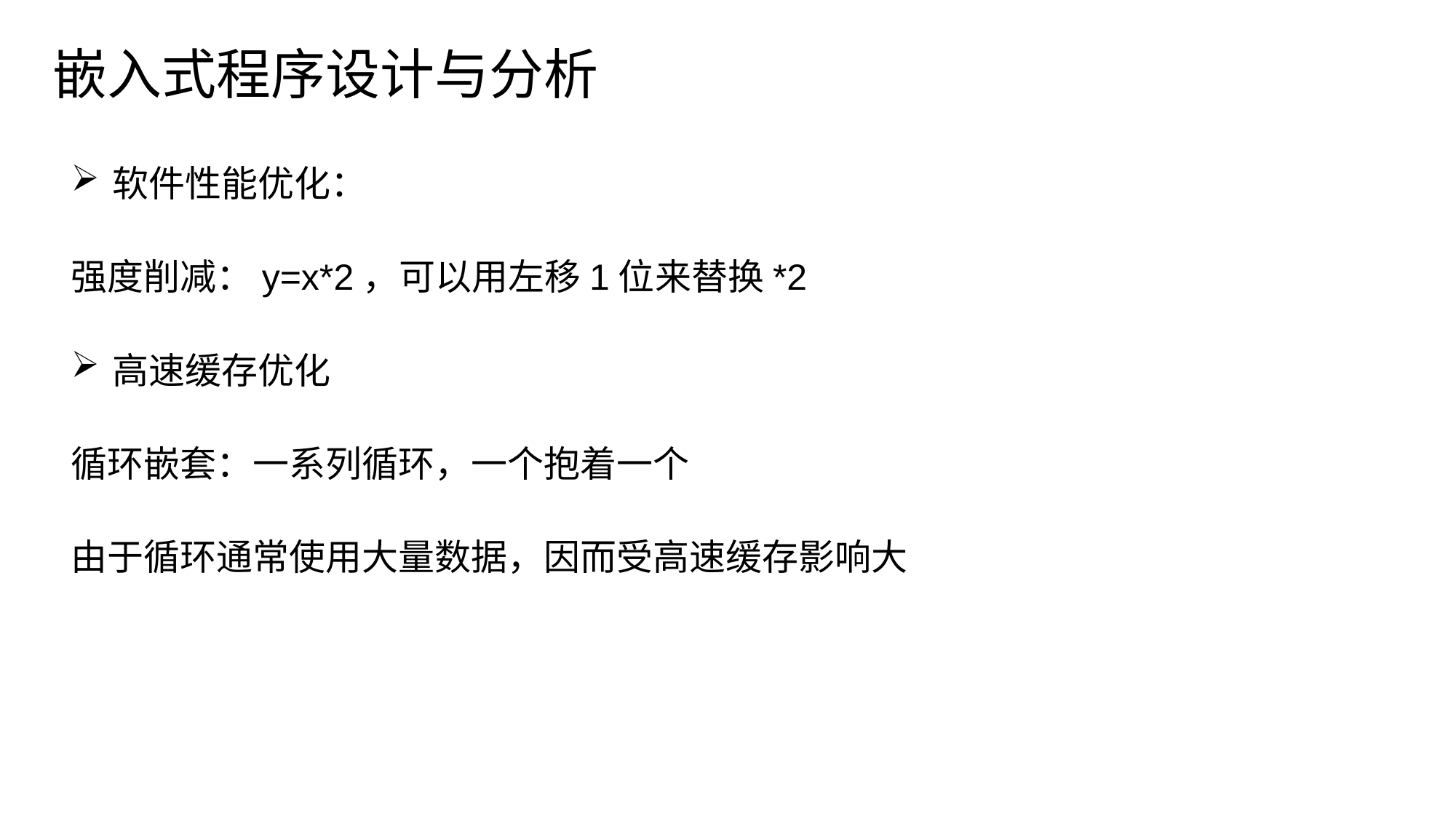

# 嵌入式程序设计与分析
软件性能优化：
强度削减：y=x*2，可以用左移1位来替换*2
高速缓存优化
循环嵌套：一系列循环，一个抱着一个
由于循环通常使用大量数据，因而受高速缓存影响大

29